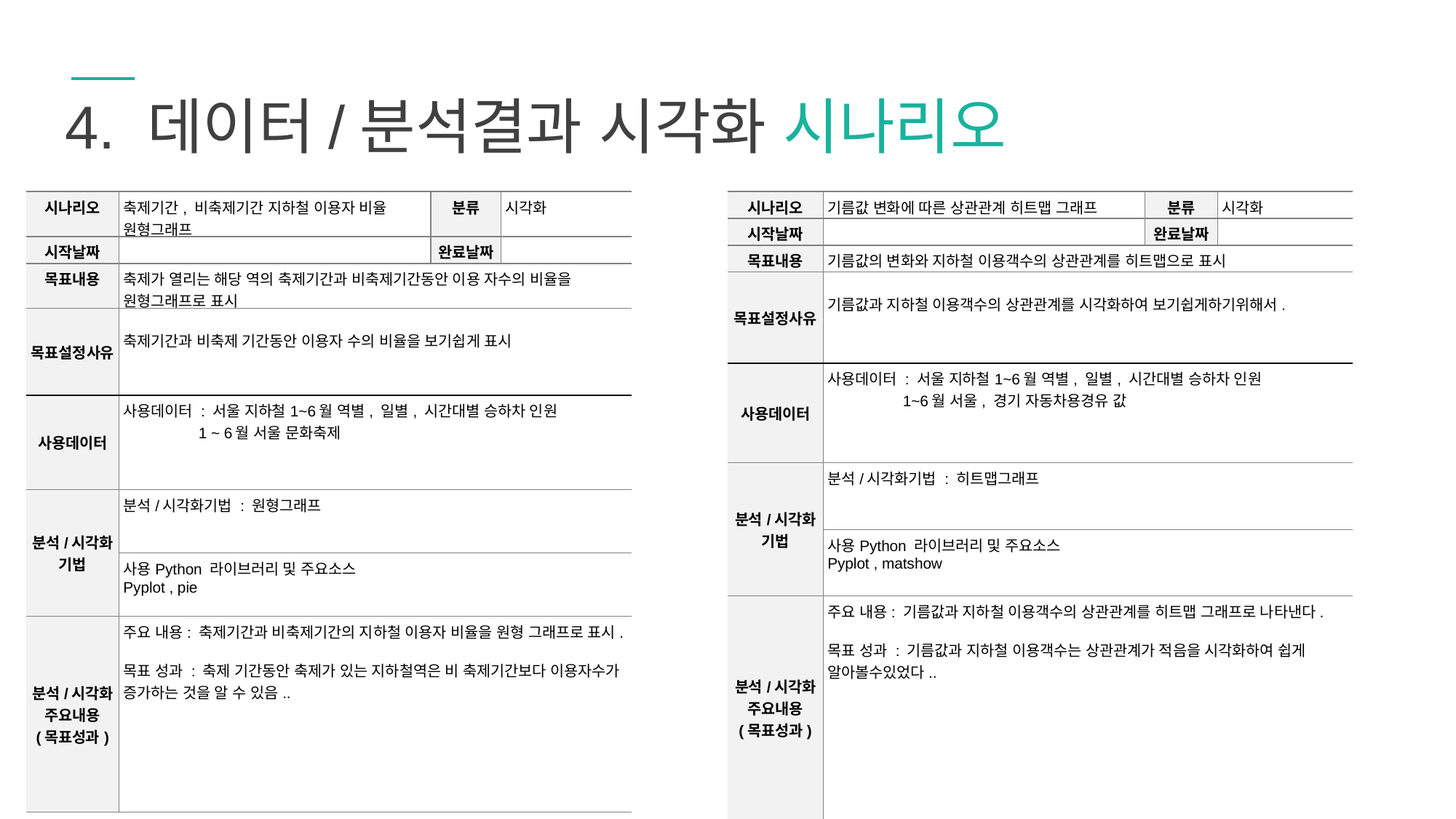

4. 데이터/분석결과 시각화 시나리오
| 시나리오 | 축제기간, 비축제기간 지하철 이용자 비율 원형그래프 | 분류 | 시각화 |
| --- | --- | --- | --- |
| 시작날짜 |  | 완료날짜 |  |
| 목표내용 | 축제가 열리는 해당 역의 축제기간과 비축제기간동안 이용 자수의 비율을 원형그래프로 표시 |  |  |
| 목표설정사유 | 축제기간과 비축제 기간동안 이용자 수의 비율을 보기쉽게 표시 |  |  |
| 사용데이터 | 사용데이터 : 서울 지하철1~6월 역별, 일별, 시간대별 승하차 인원 1 ~ 6월 서울 문화축제 |  |  |
| 분석/시각화 기법 | 분석/시각화기법 : 원형그래프 |  |  |
|  | 사용Python 라이브러리 및 주요소스 Pyplot , pie |  |  |
| 분석/시각화 주요내용 (목표성과) | 주요 내용: 축제기간과 비축제기간의 지하철 이용자 비율을 원형 그래프로 표시. 목표 성과 : 축제 기간동안 축제가 있는 지하철역은 비 축제기간보다 이용자수가 증가하는 것을 알 수 있음.. |  |  |
| 시나리오 | 기름값 변화에 따른 상관관계 히트맵 그래프 | 분류 | 시각화 |
| --- | --- | --- | --- |
| 시작날짜 |  | 완료날짜 |  |
| 목표내용 | 기름값의 변화와 지하철 이용객수의 상관관계를 히트맵으로 표시 |  |  |
| 목표설정사유 | 기름값과 지하철 이용객수의 상관관계를 시각화하여 보기쉽게하기위해서. |  |  |
| 사용데이터 | 사용데이터 : 서울 지하철1~6월 역별, 일별, 시간대별 승하차 인원 1~6월 서울, 경기 자동차용경유 값 |  |  |
| 분석/시각화 기법 | 분석/시각화기법 : 히트맵그래프 |  |  |
|  | 사용Python 라이브러리 및 주요소스 Pyplot , matshow |  |  |
| 분석/시각화 주요내용 (목표성과) | 주요 내용: 기름값과 지하철 이용객수의 상관관계를 히트맵 그래프로 나타낸다. 목표 성과 : 기름값과 지하철 이용객수는 상관관계가 적음을 시각화하여 쉽게 알아볼수있었다.. |  |  |